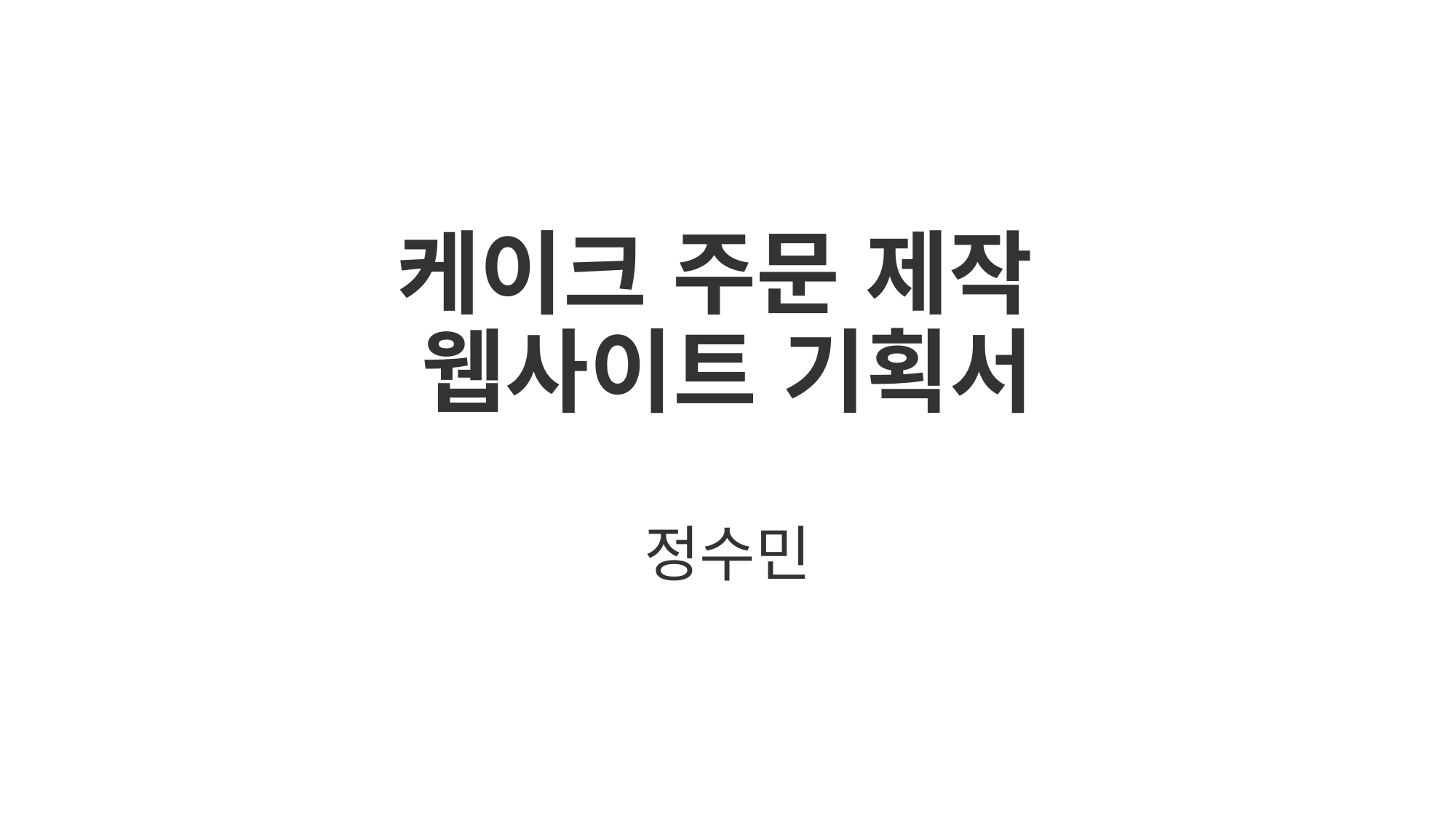

# 케이크 주문 제작 웹사이트 기획서

정수민